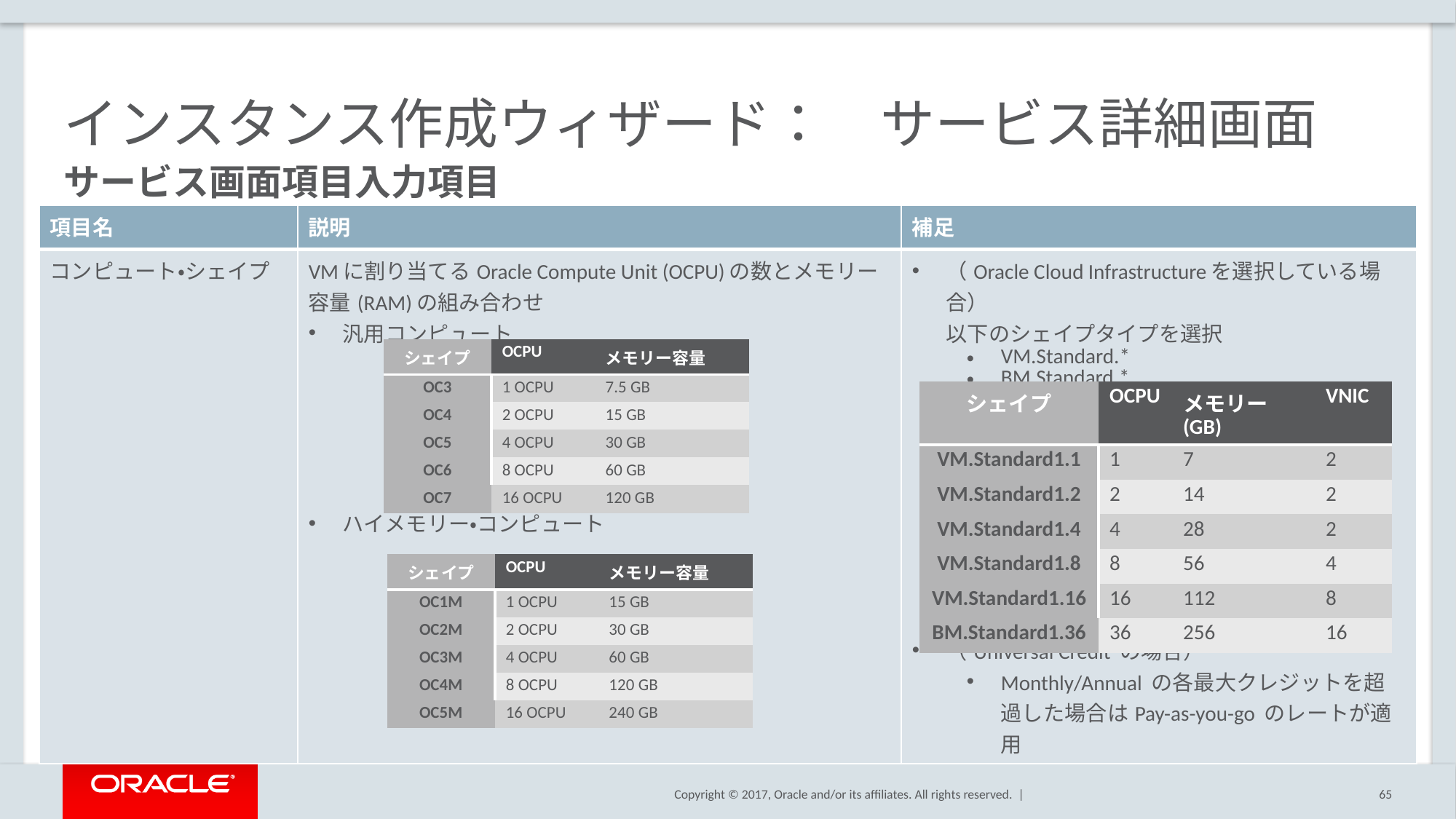

# インスタンス作成ウィザード：　サービス詳細画面
サービス画面項目入力項目
| 項目名 | 説明 | 補足 |
| --- | --- | --- |
| コンピュート・シェイプ | VMに割り当てるOracle Compute Unit (OCPU)の数とメモリー容量(RAM)の組み合わせ 汎用コンピュート ハイメモリー・コンピュート | （Oracle Cloud Infrastructureを選択している場合） 以下のシェイプタイプを選択 VM.Standard.\* BM.Standard.\* DenseIO 及び HighIO は未サポート （Universal Credit の場合） Monthly/Annual の各最大クレジットを超過した場合はPay-as-you-go のレートが適用 |
| シェイプ | OCPU | メモリー容量 |
| --- | --- | --- |
| OC3 | 1 OCPU | 7.5 GB |
| OC4 | 2 OCPU | 15 GB |
| OC5 | 4 OCPU | 30 GB |
| OC6 | 8 OCPU | 60 GB |
| OC7 | 16 OCPU | 120 GB |
| シェイプ | OCPU | メモリー(GB) | VNIC |
| --- | --- | --- | --- |
| VM.Standard1.1 | 1 | 7 | 2 |
| VM.Standard1.2 | 2 | 14 | 2 |
| VM.Standard1.4 | 4 | 28 | 2 |
| VM.Standard1.8 | 8 | 56 | 4 |
| VM.Standard1.16 | 16 | 112 | 8 |
| BM.Standard1.36 | 36 | 256 | 16 |
| シェイプ | OCPU | メモリー容量 |
| --- | --- | --- |
| OC1M | 1 OCPU | 15 GB |
| OC2M | 2 OCPU | 30 GB |
| OC3M | 4 OCPU | 60 GB |
| OC4M | 8 OCPU | 120 GB |
| OC5M | 16 OCPU | 240 GB |
65